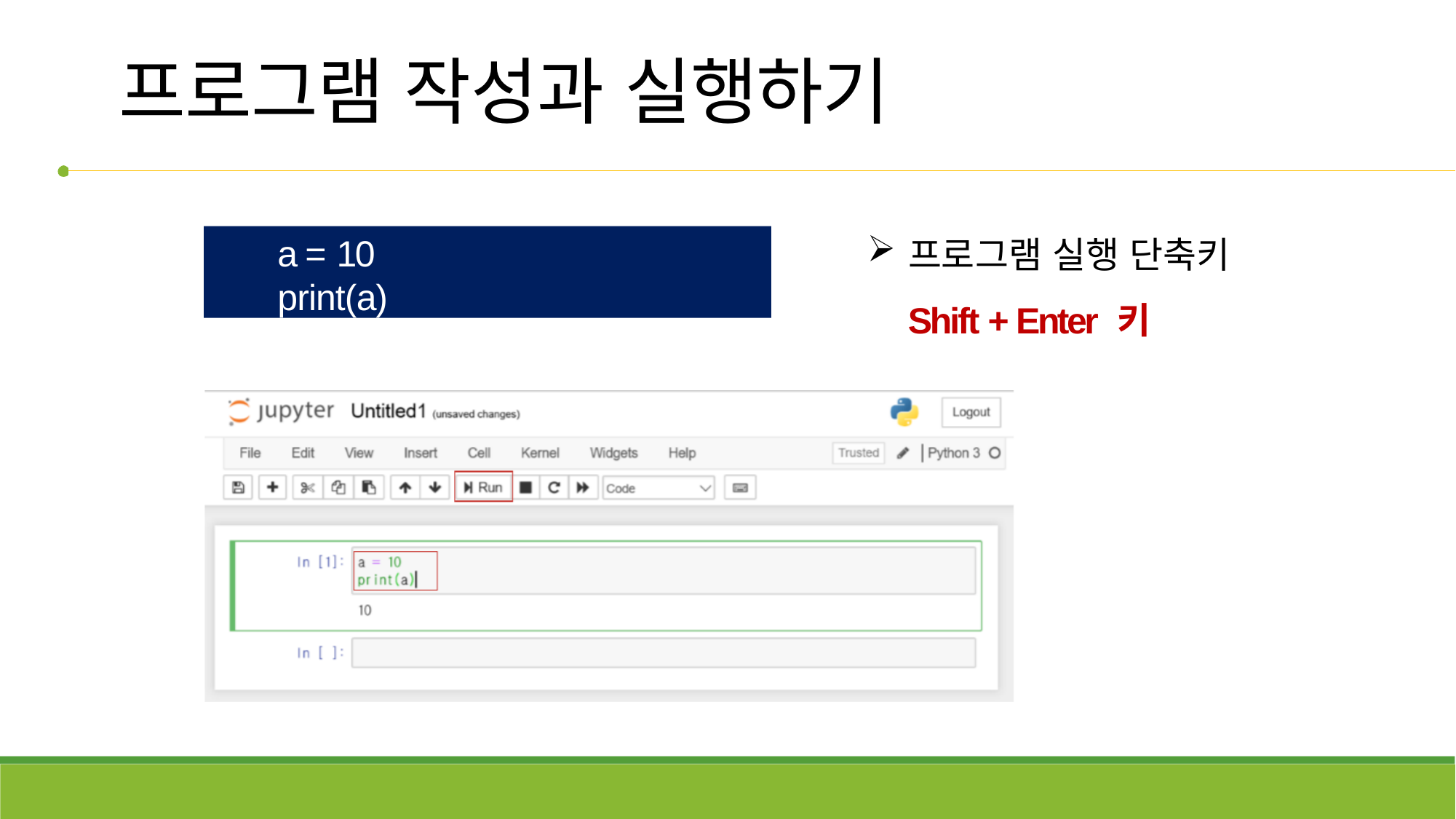

# 프로그램 작성과 실행하기

프로그램 실행 단축키
Shift + Enter 키
a = 10
print(a)